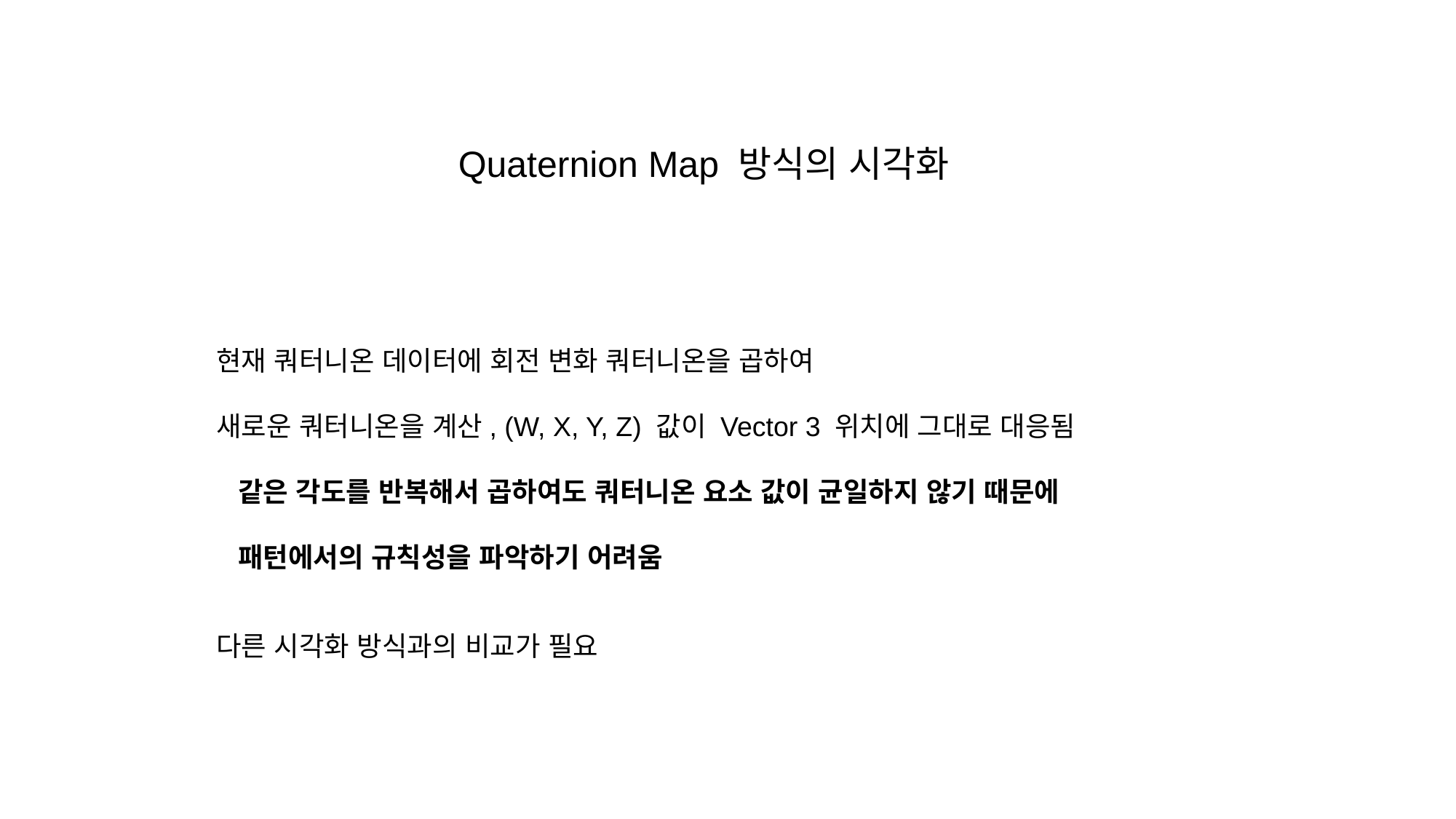

Quaternion Map 방식의 시각화
현재 쿼터니온 데이터에 회전 변화 쿼터니온을 곱하여

새로운 쿼터니온을 계산, (W, X, Y, Z) 값이 Vector 3 위치에 그대로 대응됨

  같은 각도를 반복해서 곱하여도 쿼터니온 요소 값이 균일하지 않기 때문에

  패턴에서의 규칙성을 파악하기 어려움
다른 시각화 방식과의 비교가 필요